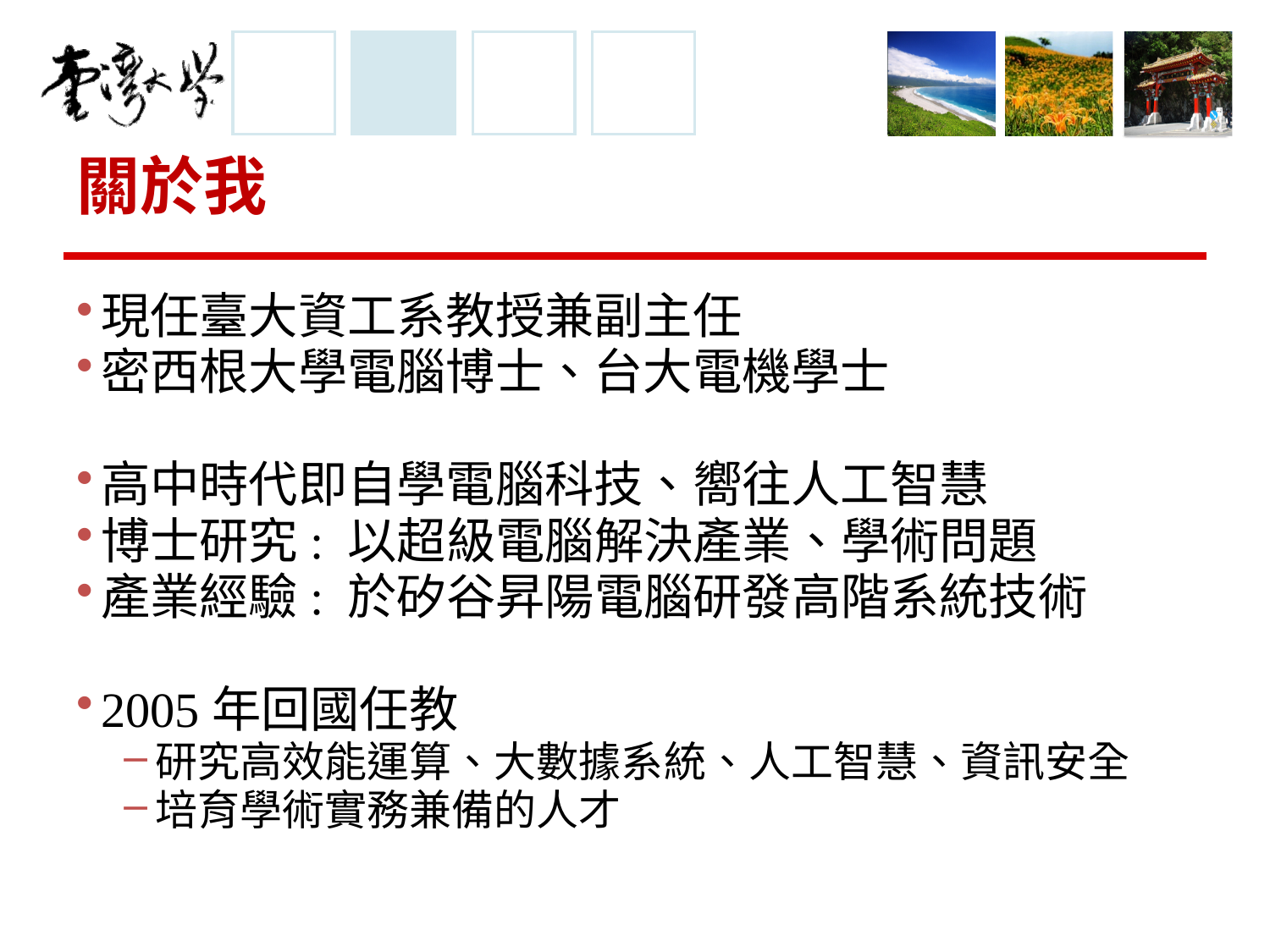

# 關於我
現任臺大資工系教授兼副主任
密西根大學電腦博士、台大電機學士

高中時代即自學電腦科技、嚮往人工智慧
博士研究: 以超級電腦解決產業、學術問題
產業經驗: 於矽谷昇陽電腦研發高階系統技術

2005年回國任教
研究高效能運算、大數據系統、人工智慧、資訊安全
培育學術實務兼備的人才